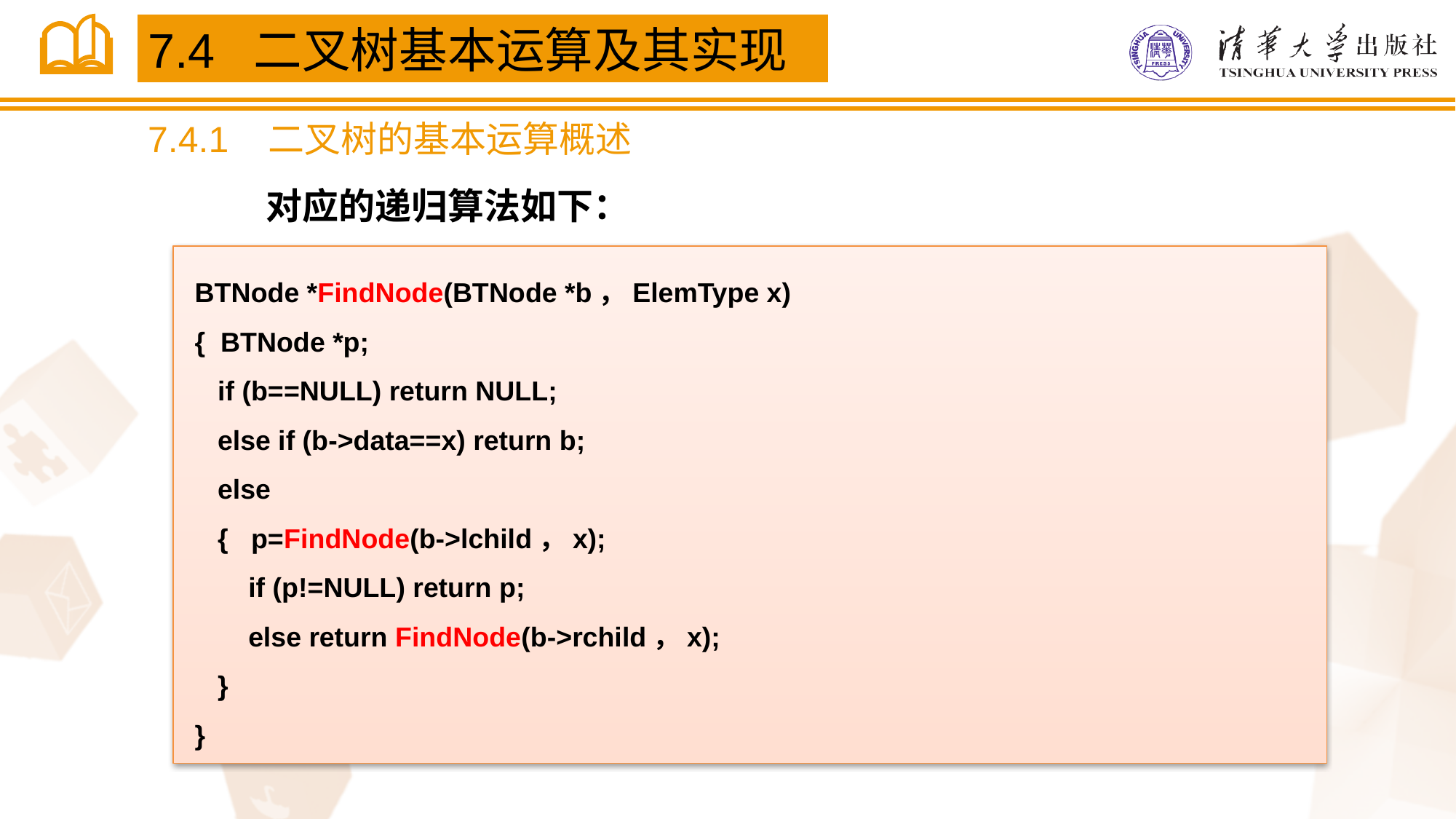

7.4  二叉树基本运算及其实现

7.4.1   二叉树的基本运算概述
对应的递归算法如下：
BTNode *FindNode(BTNode *b，ElemType x)
{  BTNode *p;
   if (b==NULL) return NULL;
   else if (b->data==x) return b;
   else
   {   p=FindNode(b->lchild，x);
       if (p!=NULL) return p;
       else return FindNode(b->rchild，x);
   }
}